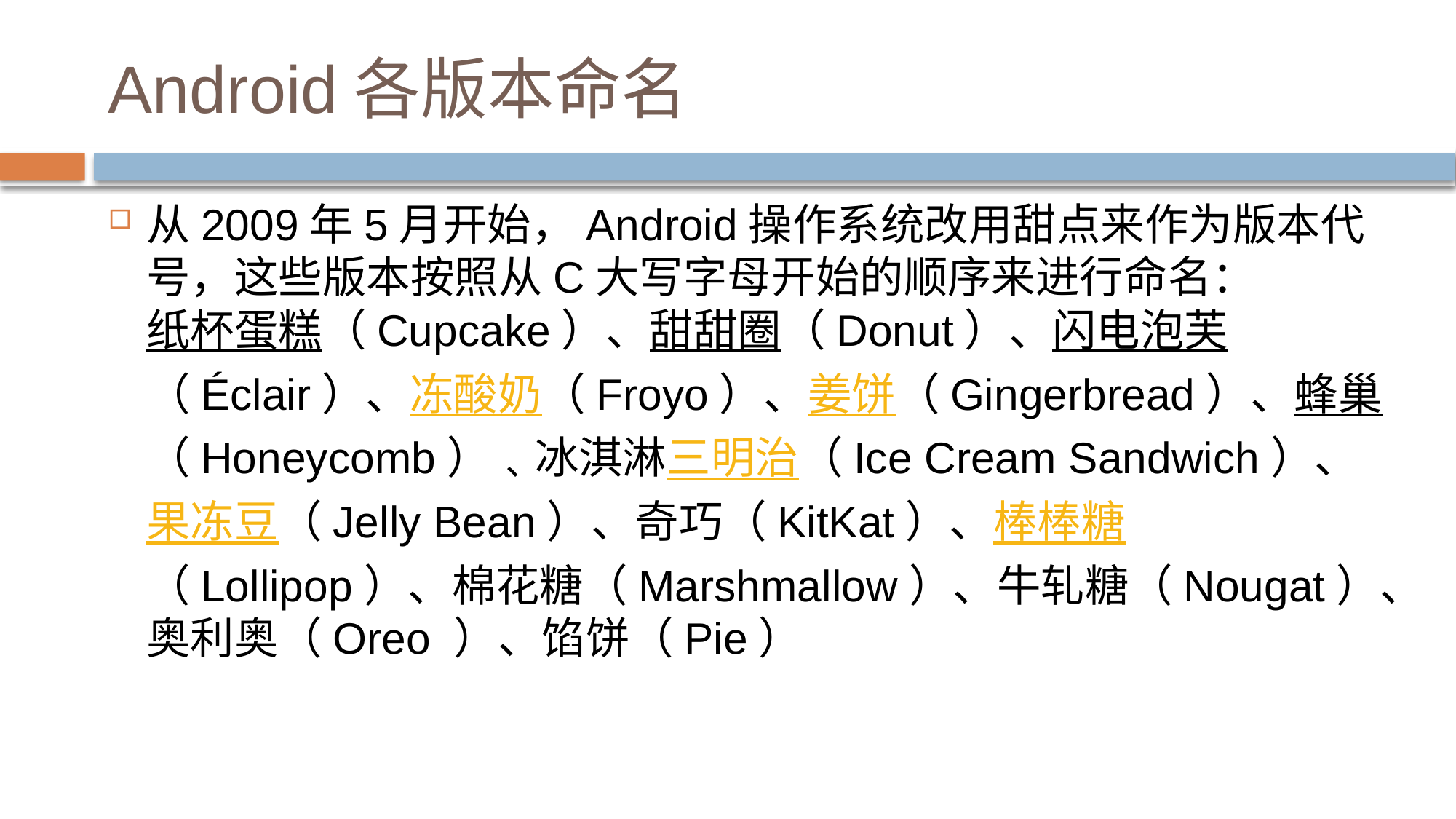

# Android各版本命名
从2009年5月开始，Android操作系统改用甜点来作为版本代号，这些版本按照从C大写字母开始的顺序来进行命名：纸杯蛋糕（Cupcake）、甜甜圈（Donut）、闪电泡芙（Éclair）、冻酸奶（Froyo）、姜饼（Gingerbread）、蜂巢（Honeycomb）﹑冰淇淋三明治（Ice Cream Sandwich）、果冻豆（Jelly Bean）、奇巧（KitKat）、棒棒糖（Lollipop）、棉花糖（Marshmallow）、牛轧糖（Nougat）、奥利奥（Oreo ）、馅饼（Pie）